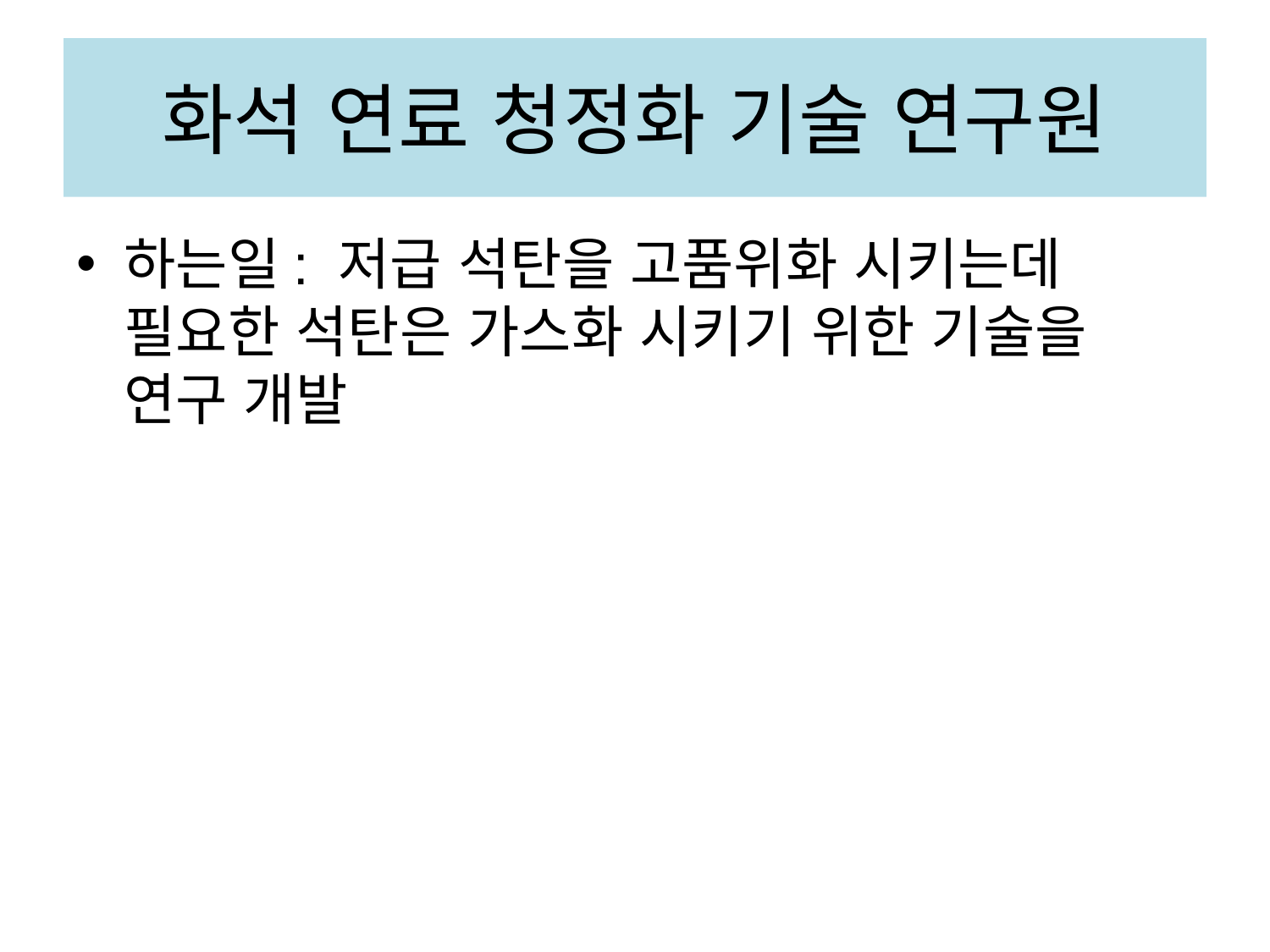

# 화석 연료 청정화 기술 연구원
하는일: 저급 석탄을 고품위화 시키는데 필요한 석탄은 가스화 시키기 위한 기술을 연구 개발